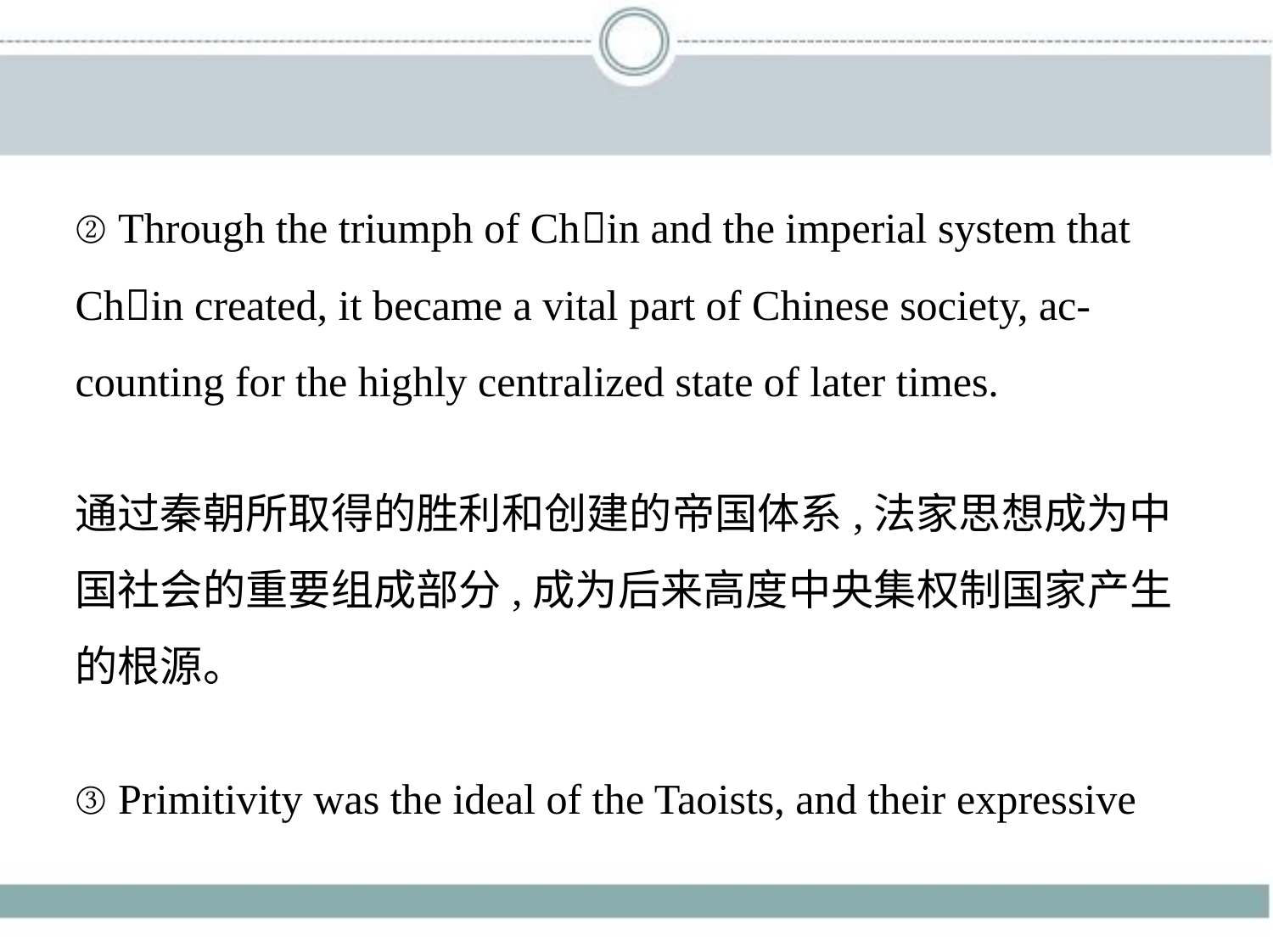

② Through the triumph of Ch􀆳in and the imperial system that
Ch􀆳in created, it became a vital part of Chinese society, ac-
counting for the highly centralized state of later times.
通过秦朝所取得的胜利和创建的帝国体系,法家思想成为中
国社会的重要组成部分,成为后来高度中央集权制国家产生
的根源。
③ Primitivity was the ideal of the Taoists, and their expressive